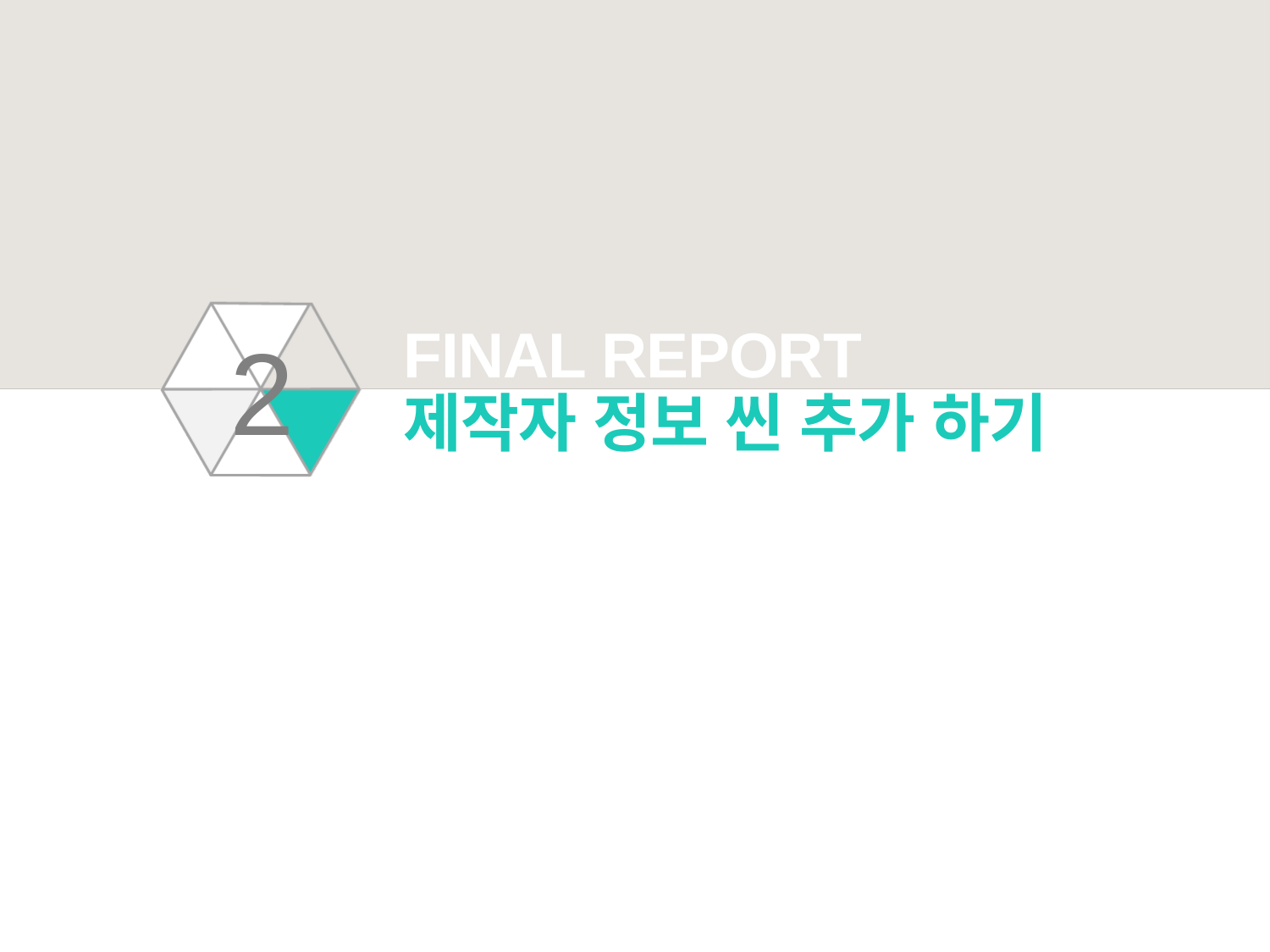

FINAL REPORT
제작자 정보 씬 추가 하기
2